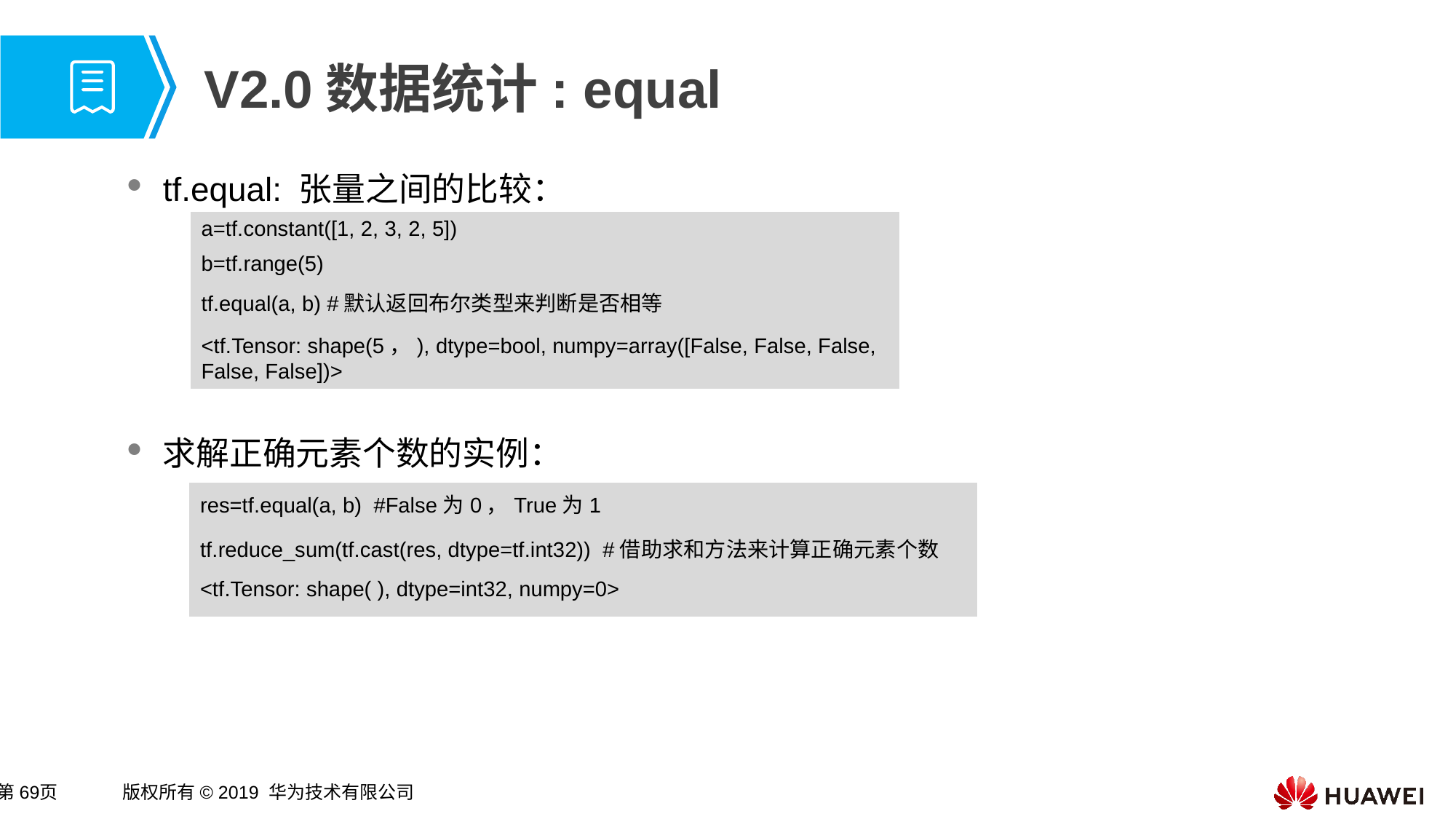

# V2.0数据统计: equal
tf.equal: 张量之间的比较：

求解正确元素个数的实例：

| a=tf.constant([1, 2, 3, 2, 5]) |
| --- |
| b=tf.range(5) |
| tf.equal(a, b) #默认返回布尔类型来判断是否相等 |
| <tf.Tensor: shape(5，), dtype=bool, numpy=array([False, False, False, False, False])> |
| res=tf.equal(a, b) #False为0，True为1 |
| --- |
| tf.reduce\_sum(tf.cast(res, dtype=tf.int32)) #借助求和方法来计算正确元素个数 |
| <tf.Tensor: shape( ), dtype=int32, numpy=0> |